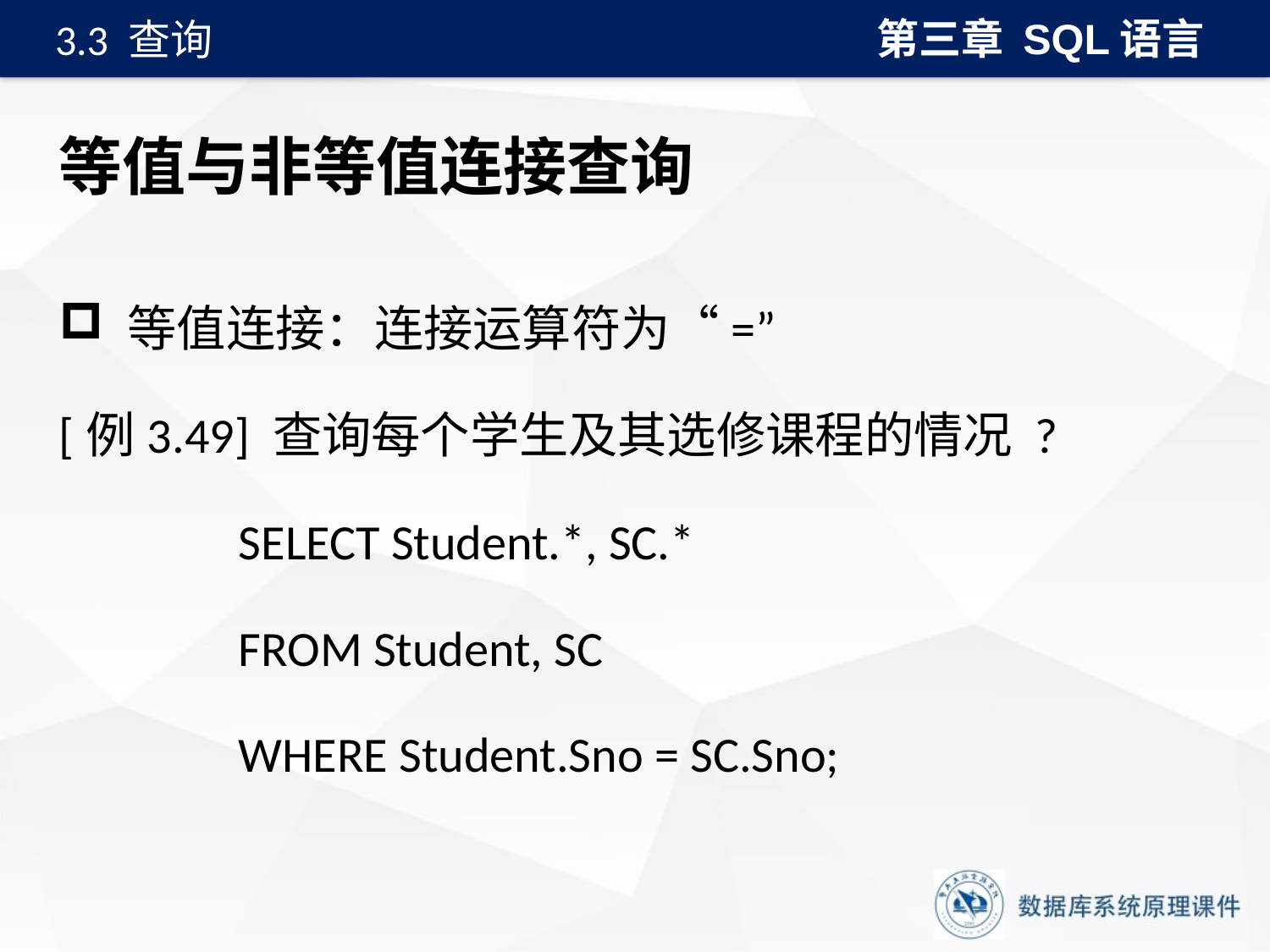

第三章 SQL语言
3.3 查询
# 等值与非等值连接查询
 等值连接：连接运算符为“=”
[例3.49] 查询每个学生及其选修课程的情况 ?
                SELECT Student.*, SC.*
                FROM Student, SC
                WHERE Student.Sno = SC.Sno;